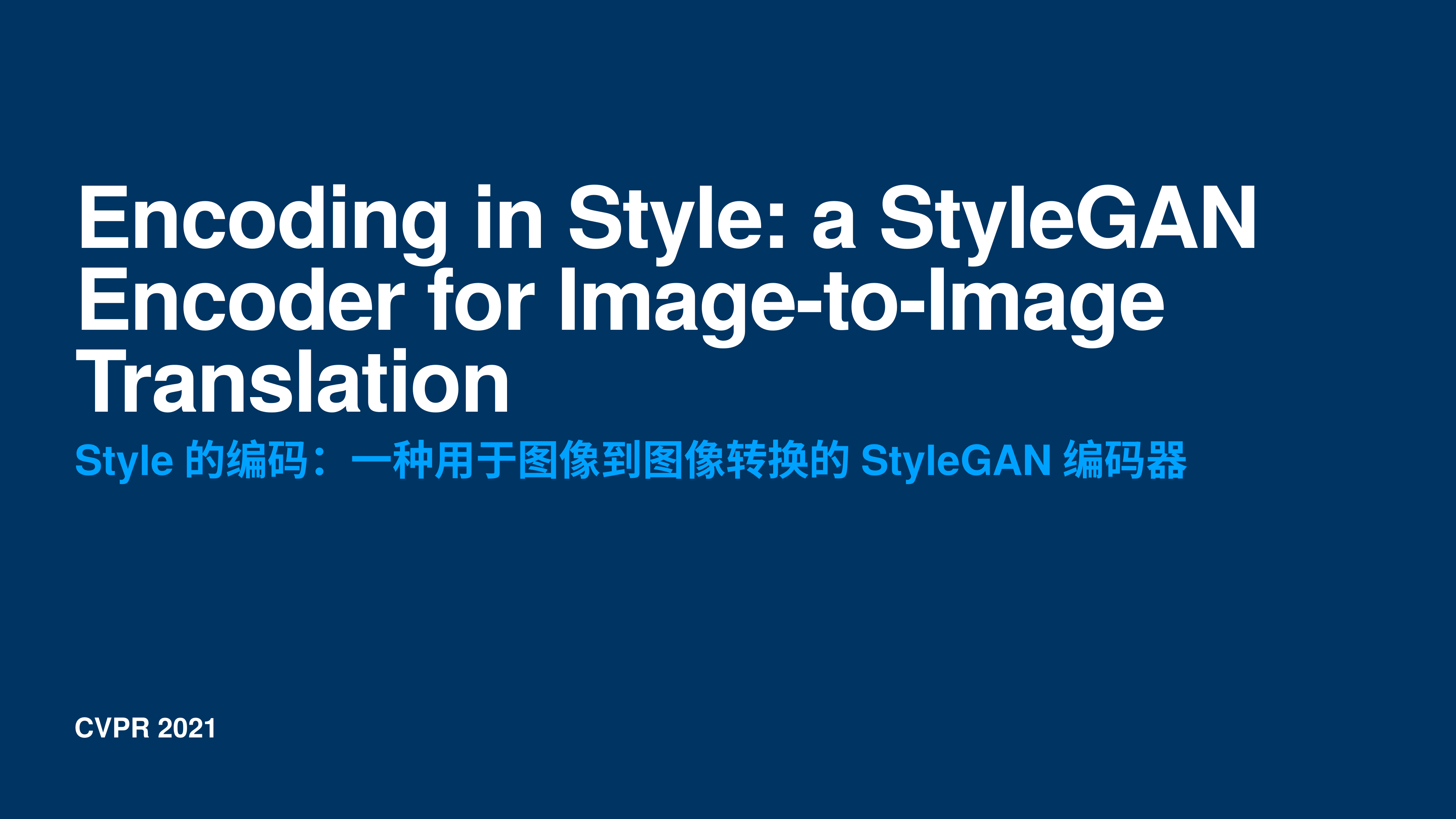

# Encoding in Style: a StyleGAN Encoder for Image-to-Image Translation
Style的编码：一种用于图像到图像转换的StyleGAN编码器
CVPR 2021